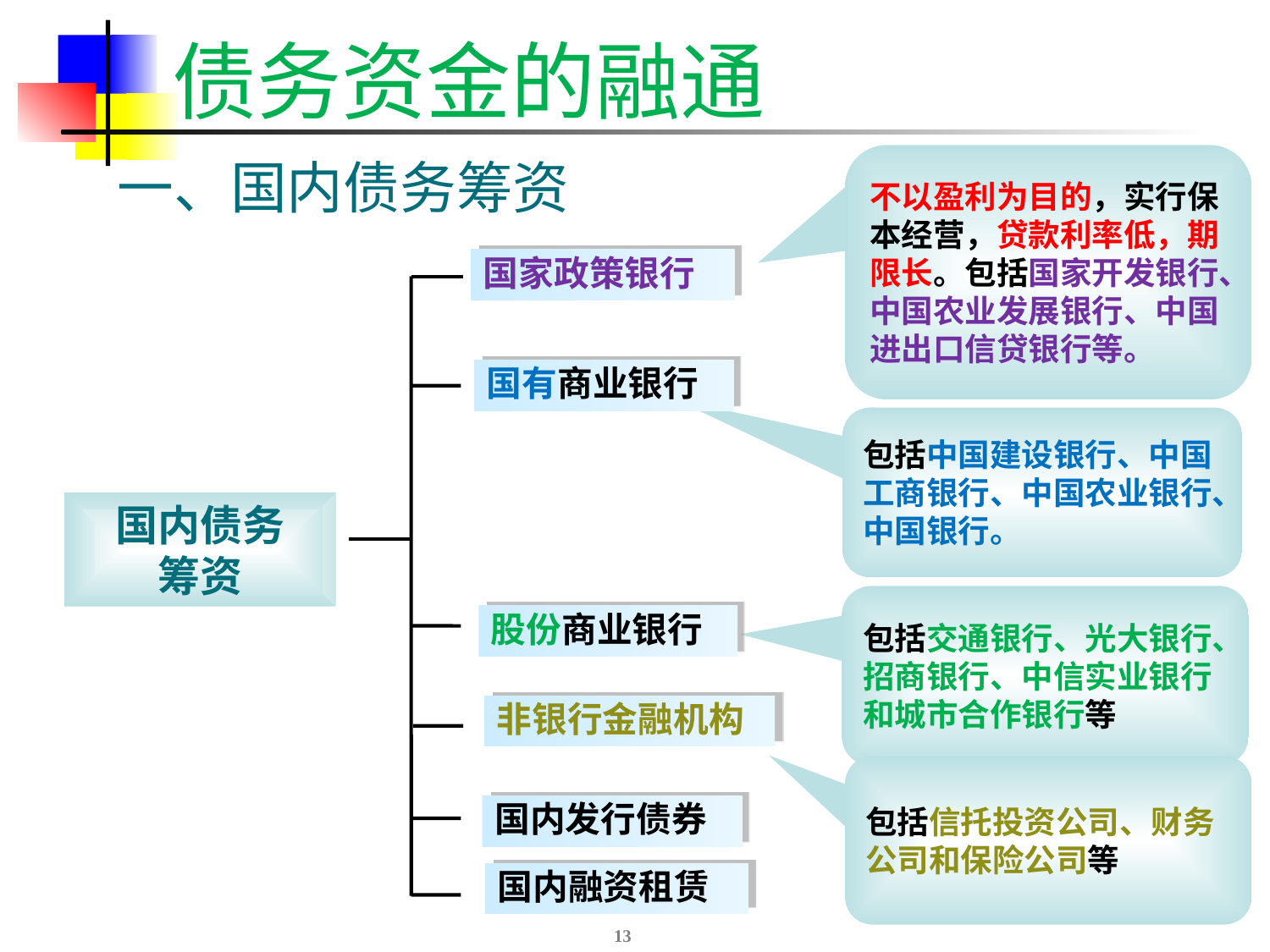

# 债务资金的融通
不以盈利为目的，实行保本经营，贷款利率低，期限长。包括国家开发银行、中国农业发展银行、中国进出口信贷银行等。
一、国内债务筹资
国家政策银行

国有商业银行
包括中国建设银行、中国工商银行、中国农业银行、中国银行。
国内债务
筹资
包括交通银行、光大银行、招商银行、中信实业银行和城市合作银行等
股份商业银行
非银行金融机构
包括信托投资公司、财务公司和保险公司等
国内发行债券
国内融资租赁
13